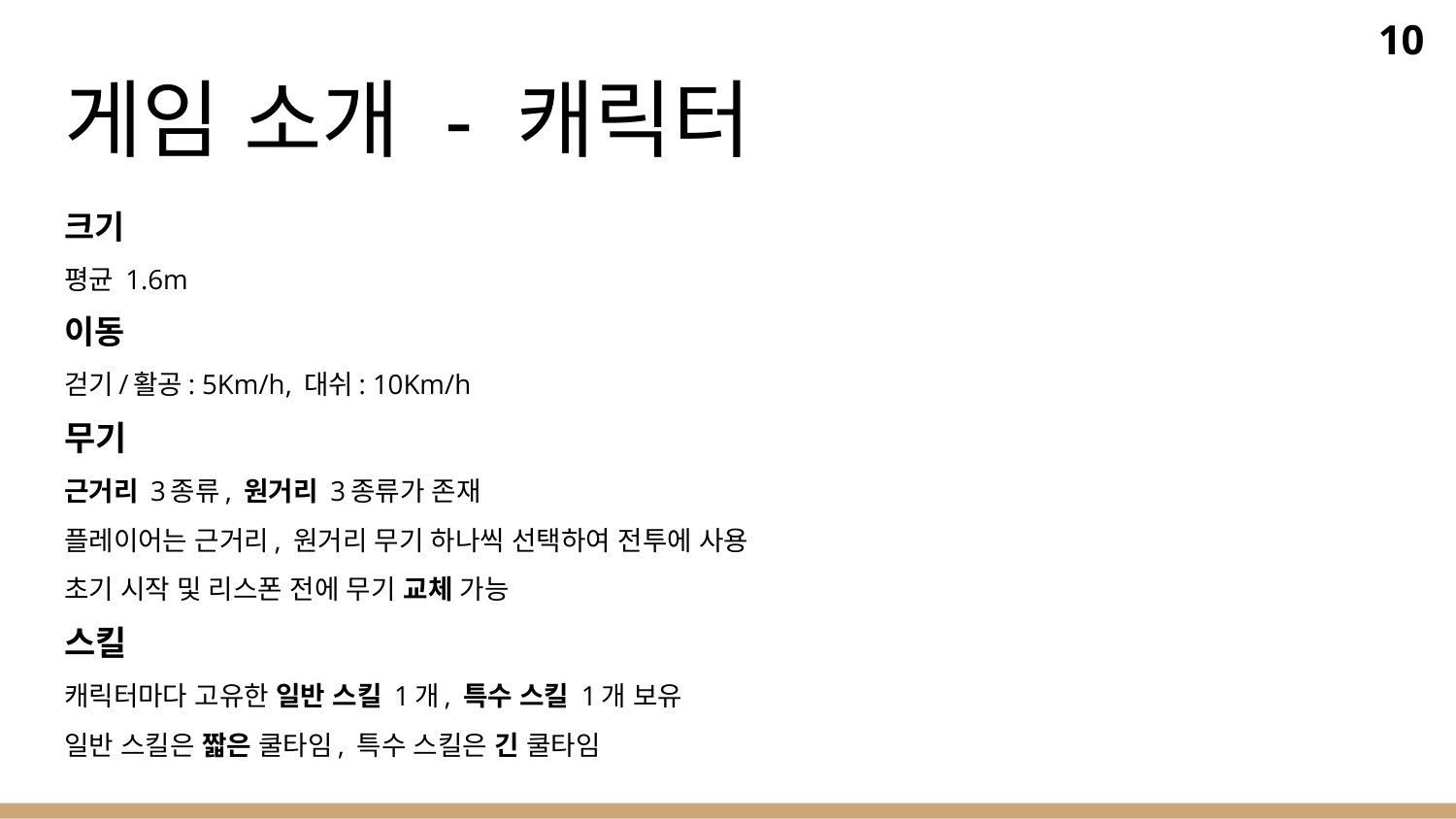

10
# 게임 소개 - 캐릭터
크기
평균 1.6m
이동
걷기/활공: 5Km/h, 대쉬: 10Km/h
무기
근거리 3종류, 원거리 3종류가 존재
플레이어는 근거리, 원거리 무기 하나씩 선택하여 전투에 사용
초기 시작 및 리스폰 전에 무기 교체 가능
스킬
캐릭터마다 고유한 일반 스킬 1개, 특수 스킬 1개 보유
일반 스킬은 짧은 쿨타임, 특수 스킬은 긴 쿨타임